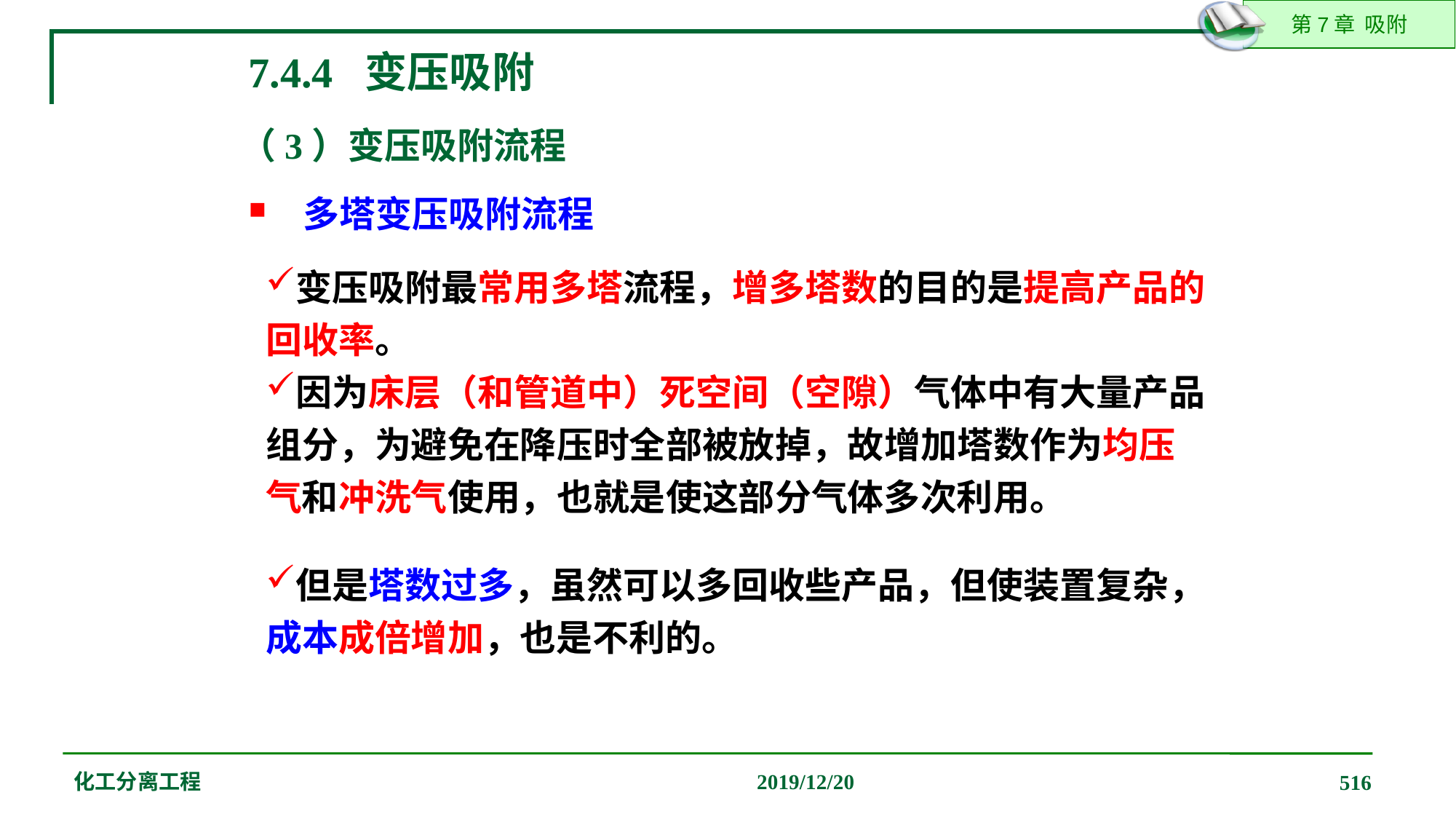

7.4.4  变压吸附
（3）变压吸附流程
多塔变压吸附流程
变压吸附最常用多塔流程，增多塔数的目的是提高产品的回收率。
因为床层（和管道中）死空间（空隙）气体中有大量产品组分，为避免在降压时全部被放掉，故增加塔数作为均压气和冲洗气使用，也就是使这部分气体多次利用。

但是塔数过多，虽然可以多回收些产品，但使装置复杂，成本成倍增加，也是不利的。

化工分离工程
2019/12/20
516